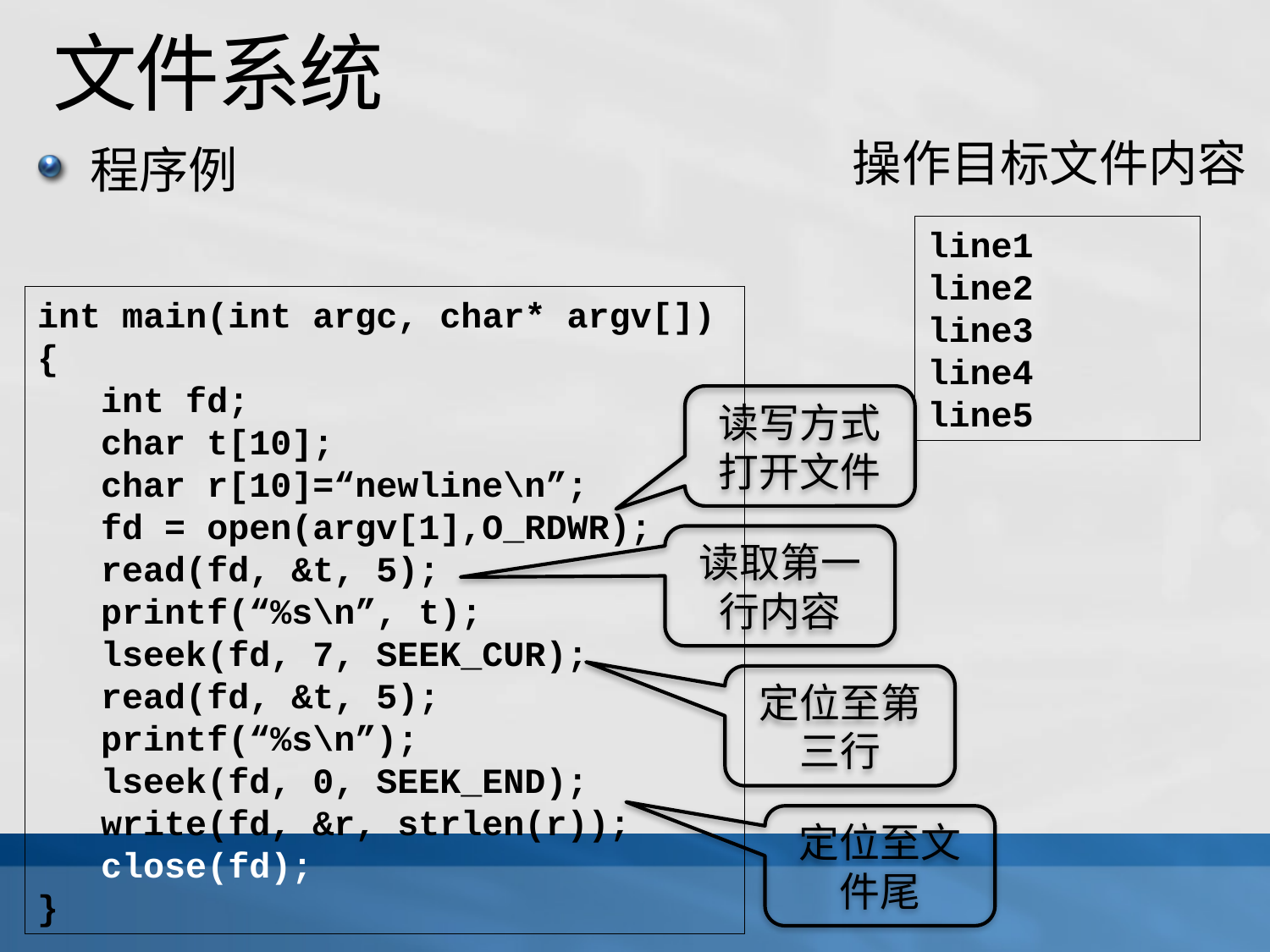

# 文件系统
操作目标文件内容
程序例

line1
line2
line3
line4
line5
int main(int argc, char* argv[])
{
   int fd;
   char t[10];
   char r[10]=“newline\n”;
   fd = open(argv[1],O_RDWR);
   read(fd, &t, 5);
   printf(“%s\n”, t);
   lseek(fd, 7, SEEK_CUR);
   read(fd, &t, 5);
   printf(“%s\n”);
   lseek(fd, 0, SEEK_END);
   write(fd, &r, strlen(r));
   close(fd);
}
读写方式打开文件
读取第一行内容
定位至第三行
定位至文件尾